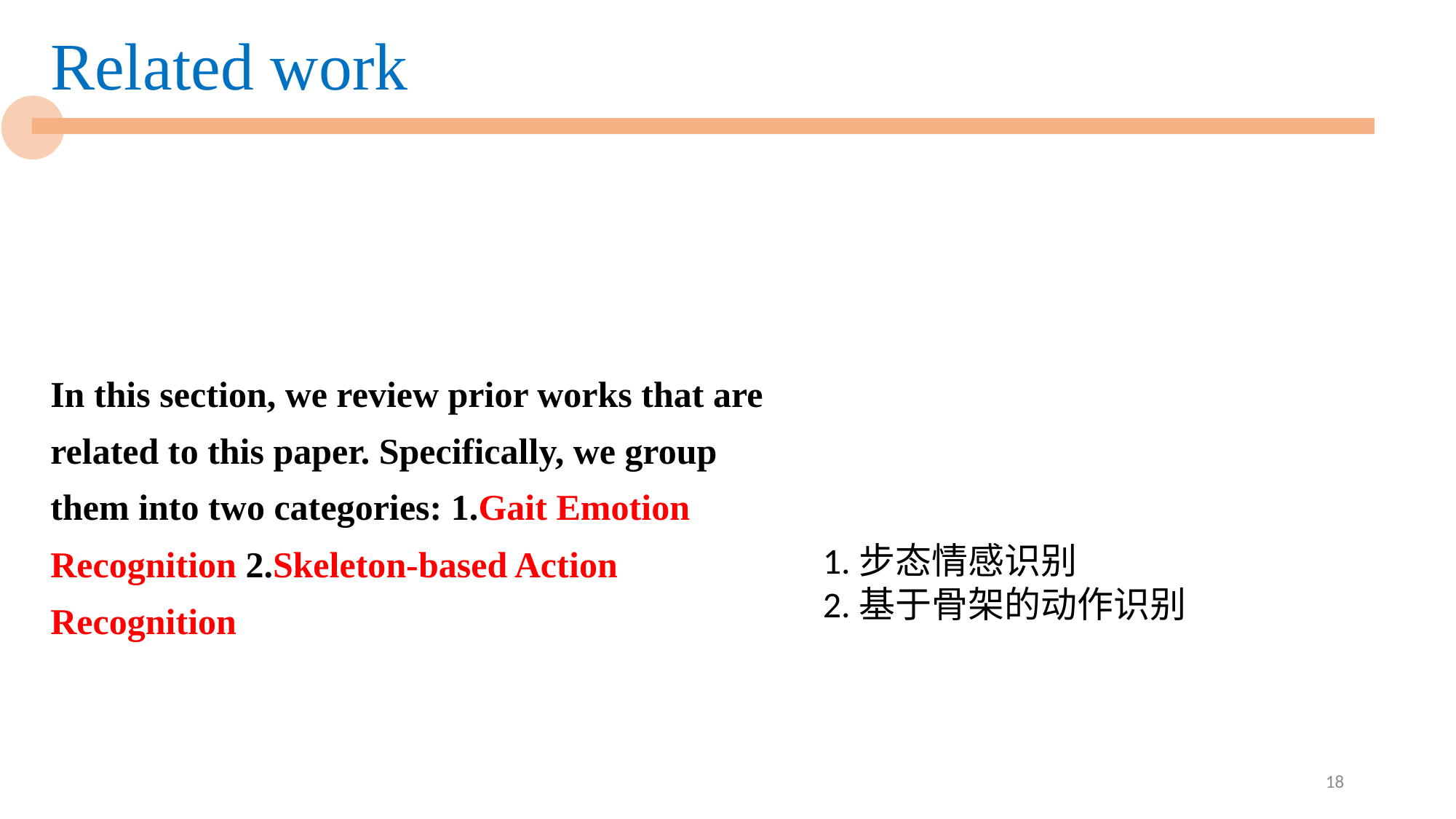

Related work

In this section, we review prior works that are related to this paper. Specifically, we group them into two categories: 1.Gait Emotion Recognition 2.Skeleton-based Action Recognition
1.步态情感识别
2.基于骨架的动作识别
18